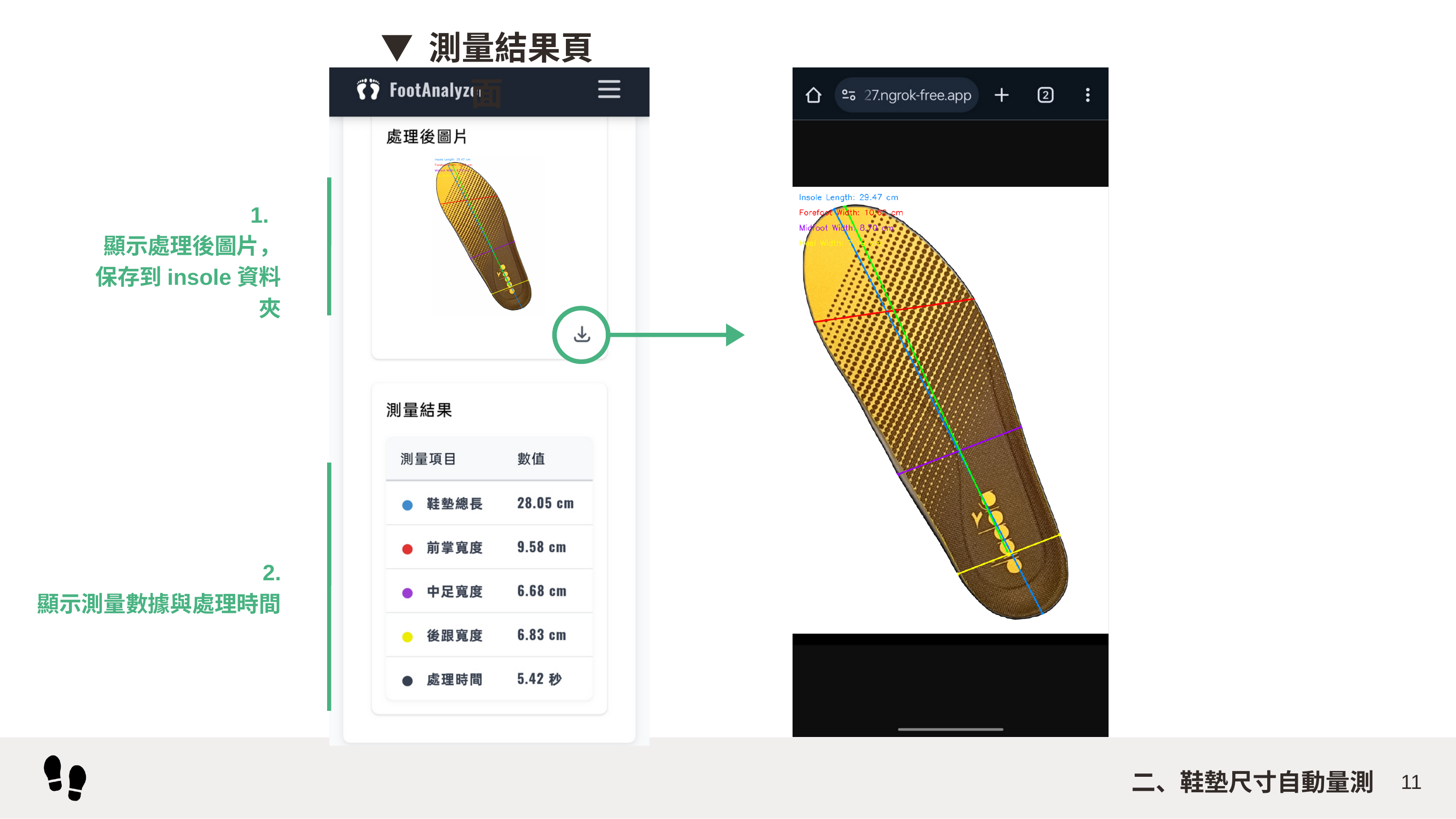

▼ 測量結果頁面

1.
顯示處理後圖片，
保存到insole資料夾

2.
顯示測量數據與處理時間

二、鞋墊尺寸自動量測
11